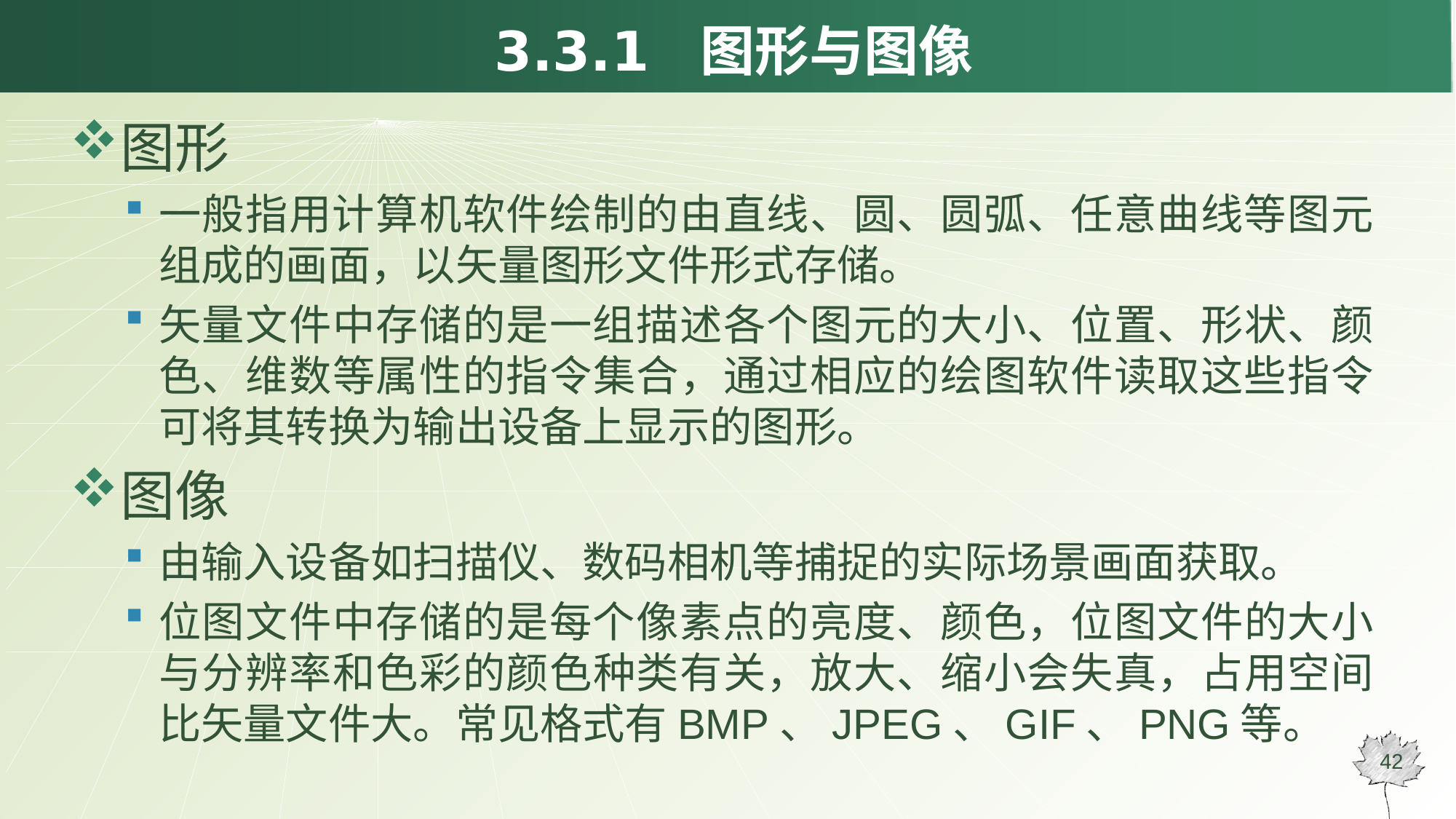

# 3.3.1  图形与图像
图形
一般指用计算机软件绘制的由直线、圆、圆弧、任意曲线等图元组成的画面，以矢量图形文件形式存储。
矢量文件中存储的是一组描述各个图元的大小、位置、形状、颜色、维数等属性的指令集合，通过相应的绘图软件读取这些指令可将其转换为输出设备上显示的图形。
图像
由输入设备如扫描仪、数码相机等捕捉的实际场景画面获取。
位图文件中存储的是每个像素点的亮度、颜色，位图文件的大小与分辨率和色彩的颜色种类有关，放大、缩小会失真，占用空间比矢量文件大。常见格式有BMP、JPEG、GIF、PNG等。
42